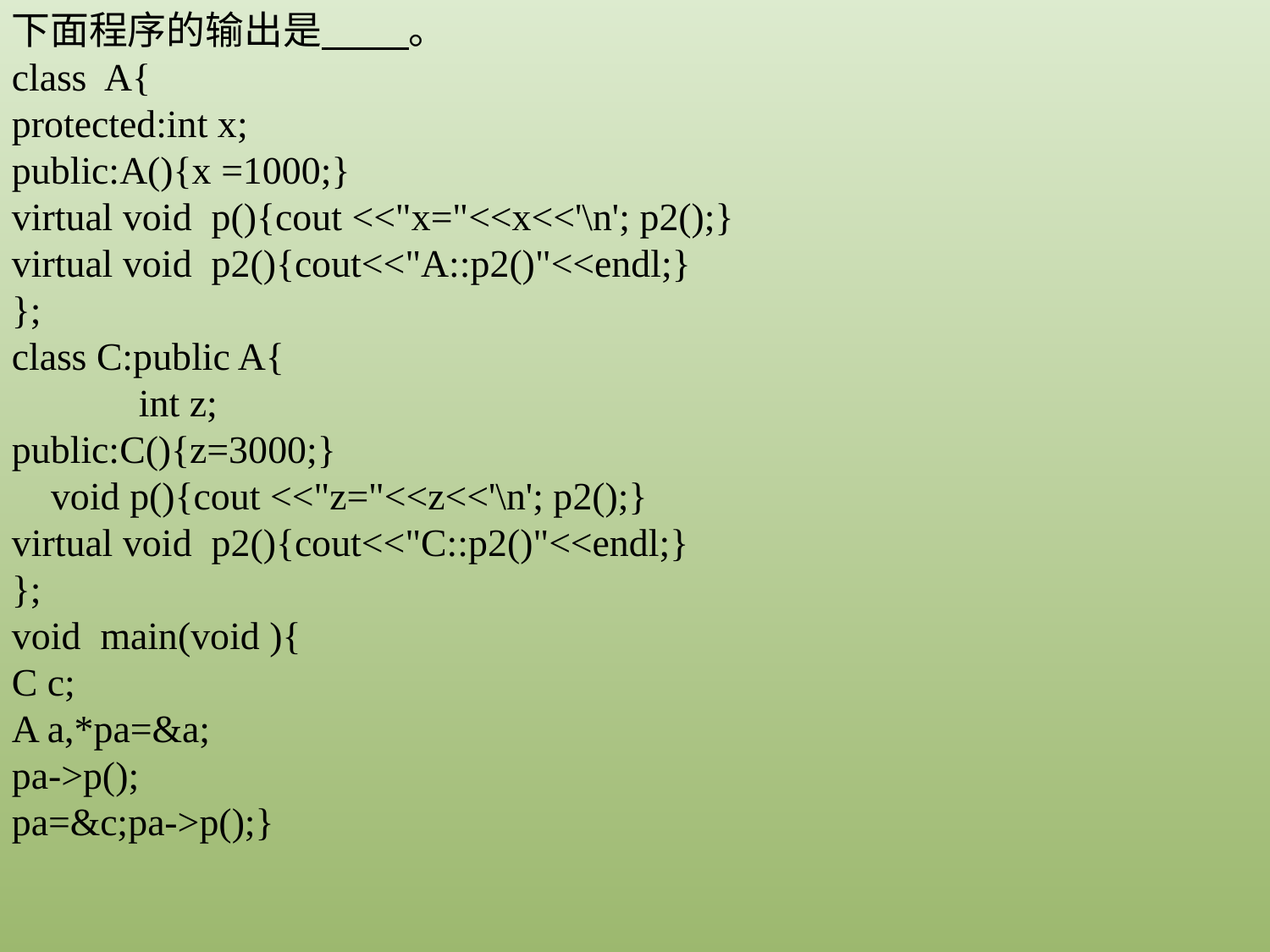

下面程序的输出是          。
class  A{
protected:int x;
public:A(){x =1000;}
virtual void  p(){cout <<"x="<<x<<'\n'; p2();}
virtual void  p2(){cout<<"A::p2()"<<endl;}
};
class C:public A{
	int z;
public:C(){z=3000;}
    void p(){cout <<"z="<<z<<'\n'; p2();}
virtual void  p2(){cout<<"C::p2()"<<endl;}
};
void  main(void ){
C c;
A a,*pa=&a;
pa->p();
pa=&c;pa->p();}
812